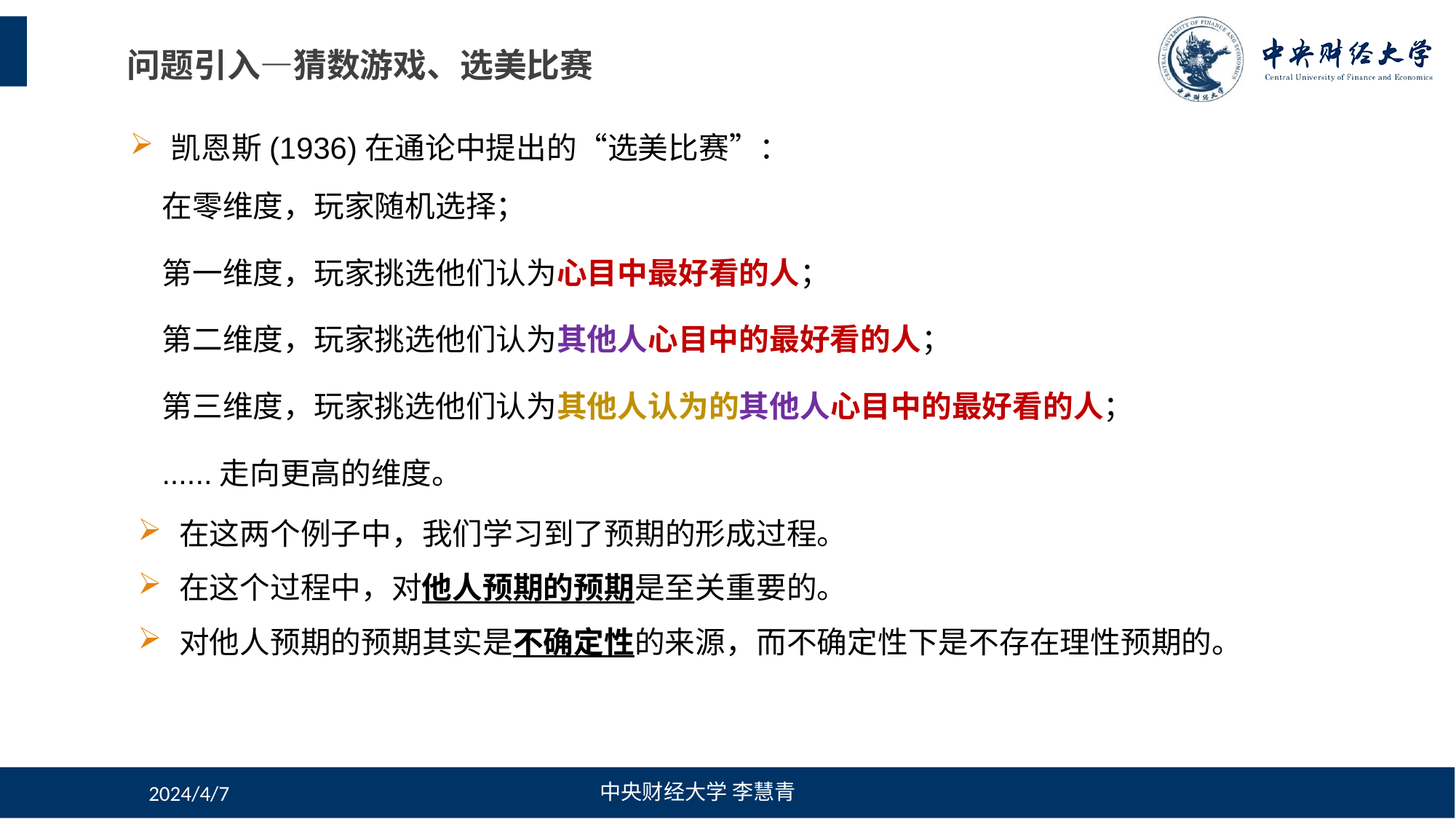

问题引入—猜数游戏、选美比赛

凯恩斯(1936)在通论中提出的“选美比赛”：
在零维度，玩家随机选择；
第一维度，玩家挑选他们认为心目中最好看的人；
第二维度，玩家挑选他们认为其他人心目中的最好看的人；
第三维度，玩家挑选他们认为其他人认为的其他人心目中的最好看的人；
......走向更高的维度。
在这两个例子中，我们学习到了预期的形成过程。
在这个过程中，对他人预期的预期是至关重要的。
对他人预期的预期其实是不确定性的来源，而不确定性下是不存在理性预期的。